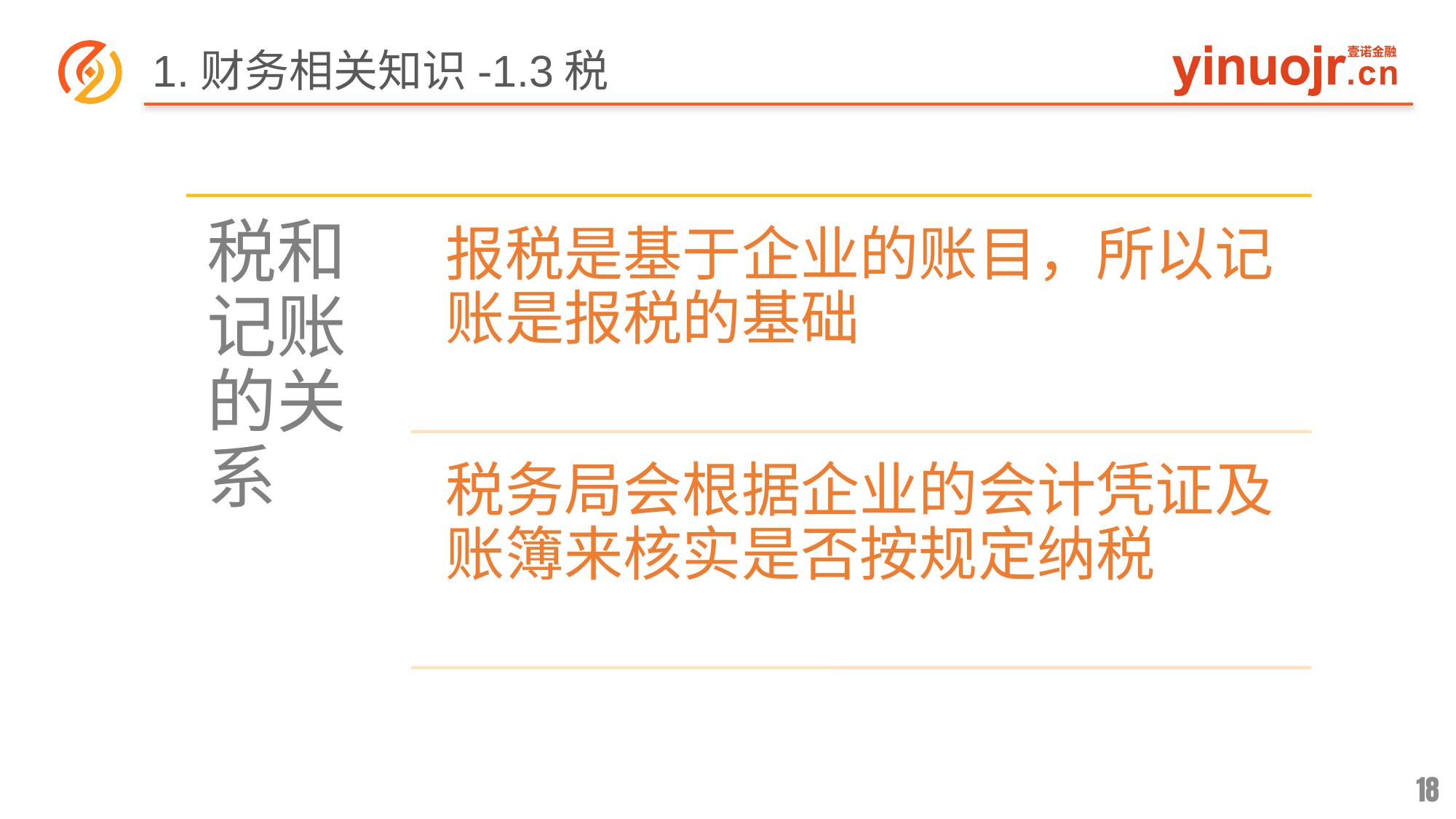

# 1.财务相关知识-1.3税
税和记账的关系
报税是基于企业的账目，所以记账是报税的基础
税务局会根据企业的会计凭证及账簿来核实是否按规定纳税
18